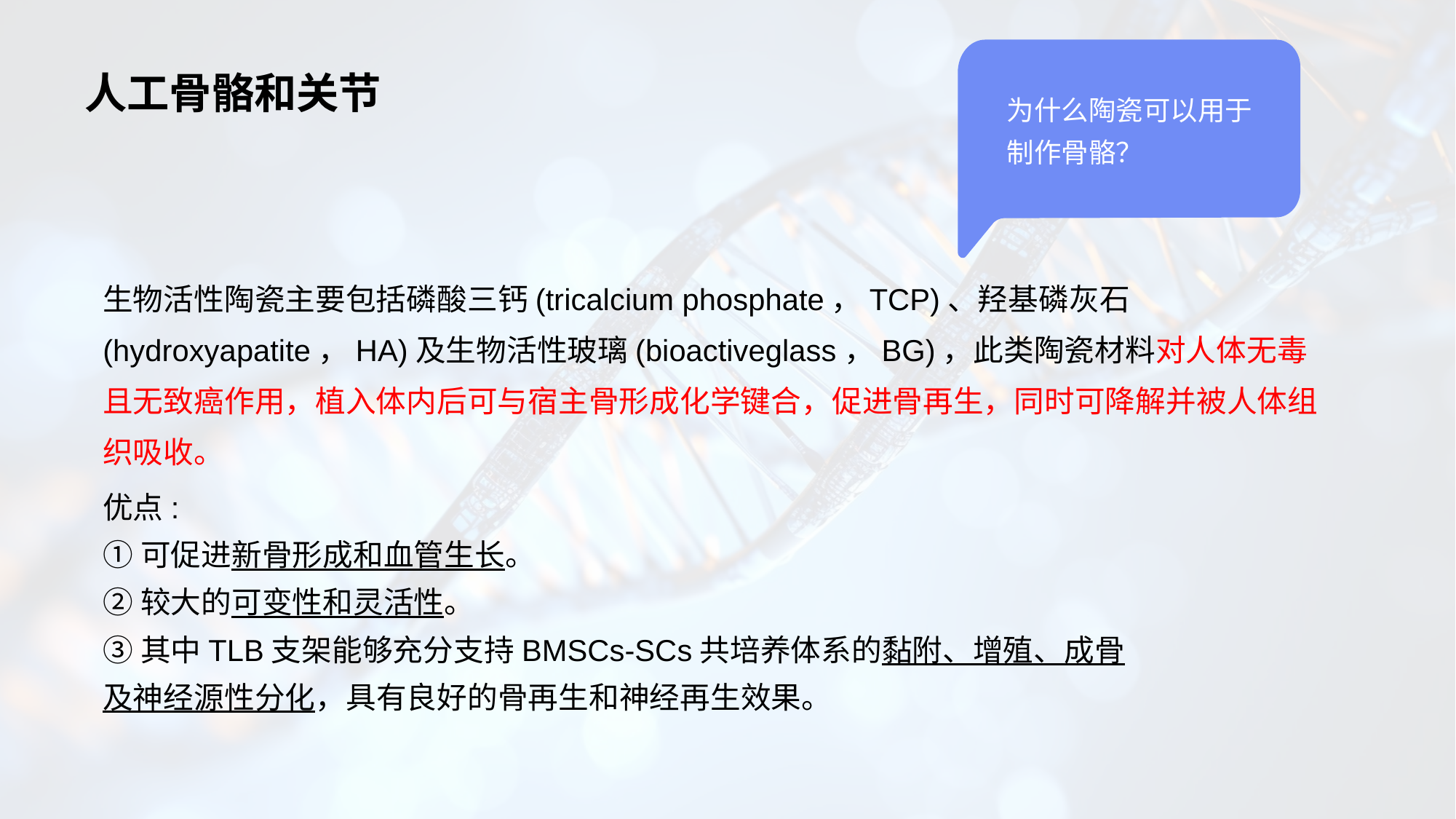

# 人工骨骼和关节

为什么陶瓷可以用于制作骨骼？
生物活性陶瓷主要包括磷酸三钙(tricalcium phosphate，TCP)、羟基磷灰石(hydroxyapatite，HA)及生物活性玻璃(bioactiveglass，BG)，此类陶瓷材料对人体无毒且无致癌作用，植入体内后可与宿主骨形成化学键合，促进骨再生，同时可降解并被人体组织吸收。
优点:
①可促进新骨形成和血管生长。
②较大的可变性和灵活性。
③其中TLB支架能够充分支持BMSCs-SCs共培养体系的黏附、增殖、成骨及神经源性分化，具有良好的骨再生和神经再生效果。